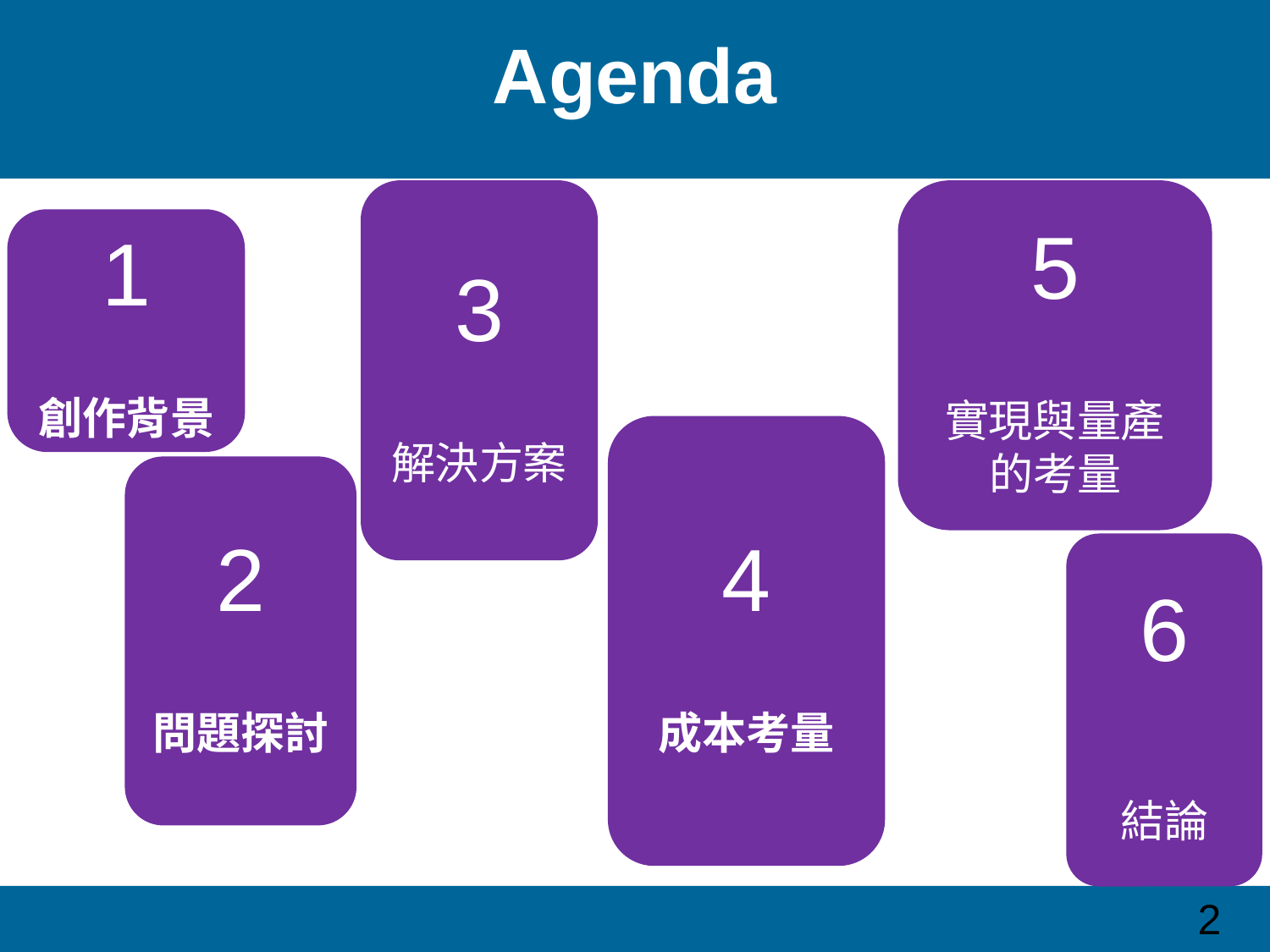

# Agenda
5

實現與量產的考量
3

解決方案
1

創作背景
4

成本考量
2

問題探討
6

結論
2